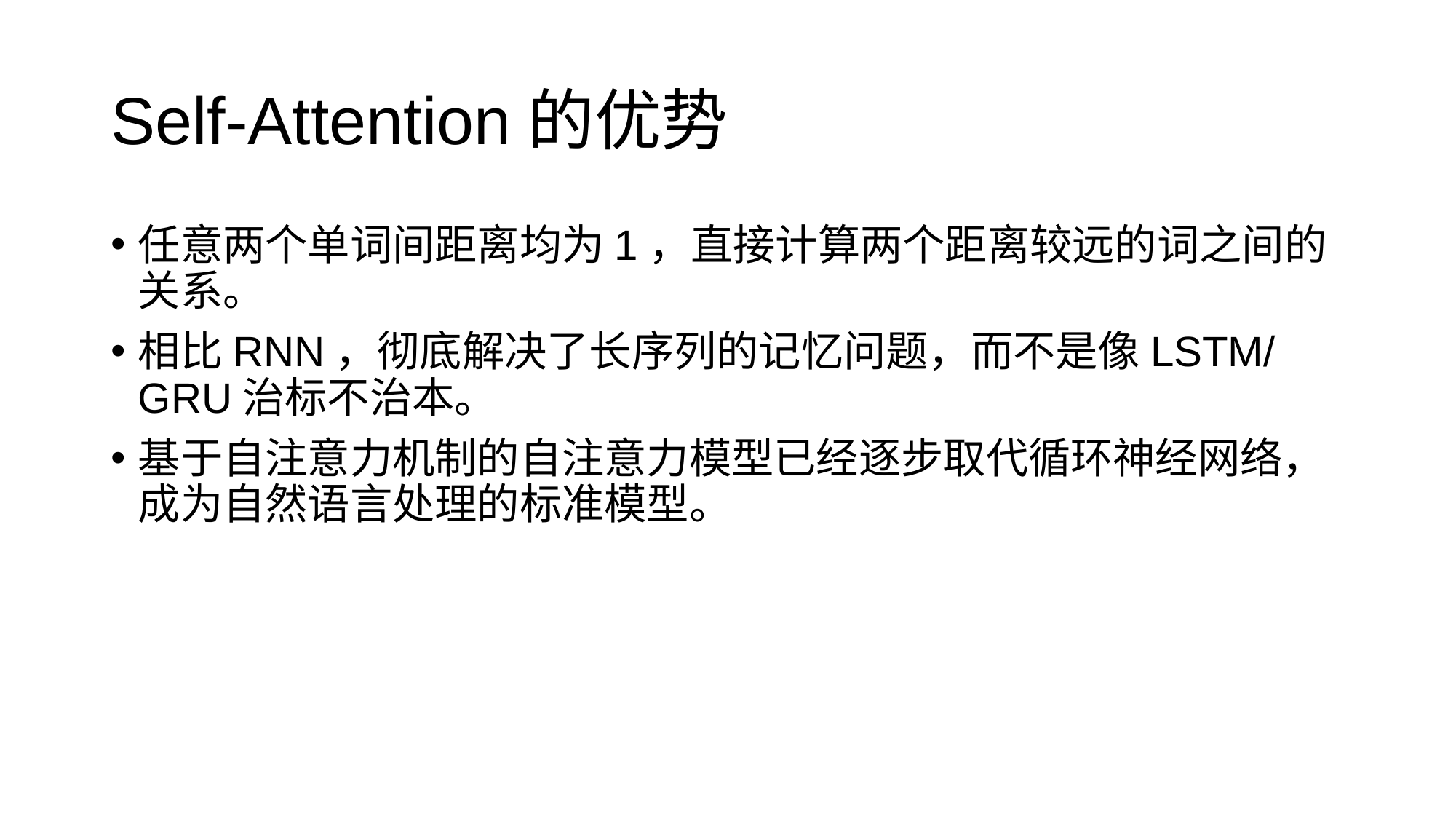

# Self-Attention的优势
任意两个单词间距离均为1，直接计算两个距离较远的词之间的关系。
相比RNN，彻底解决了长序列的记忆问题，而不是像LSTM/GRU治标不治本。
基于自注意力机制的自注意力模型已经逐步取代循环神经网络，成为自然语言处理的标准模型。